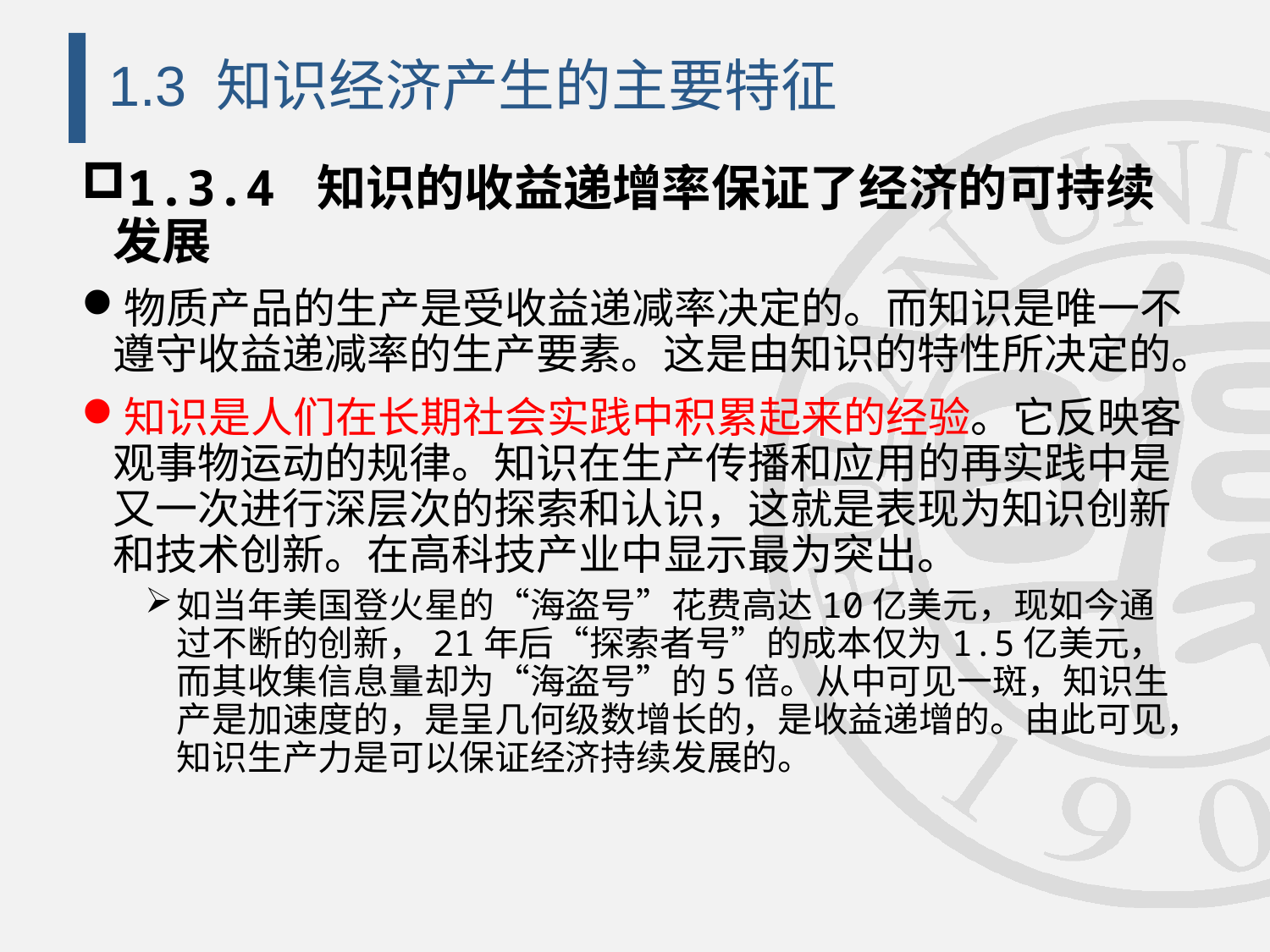

# 1.3 知识经济产生的主要特征
1.3.4 知识的收益递增率保证了经济的可持续发展
物质产品的生产是受收益递减率决定的。而知识是唯一不遵守收益递减率的生产要素。这是由知识的特性所决定的。
知识是人们在长期社会实践中积累起来的经验。它反映客观事物运动的规律。知识在生产传播和应用的再实践中是又一次进行深层次的探索和认识，这就是表现为知识创新和技术创新。在高科技产业中显示最为突出。
如当年美国登火星的“海盗号”花费高达10亿美元，现如今通过不断的创新，21年后“探索者号”的成本仅为1.5亿美元，而其收集信息量却为“海盗号”的5倍。从中可见一斑，知识生产是加速度的，是呈几何级数增长的，是收益递增的。由此可见，知识生产力是可以保证经济持续发展的。